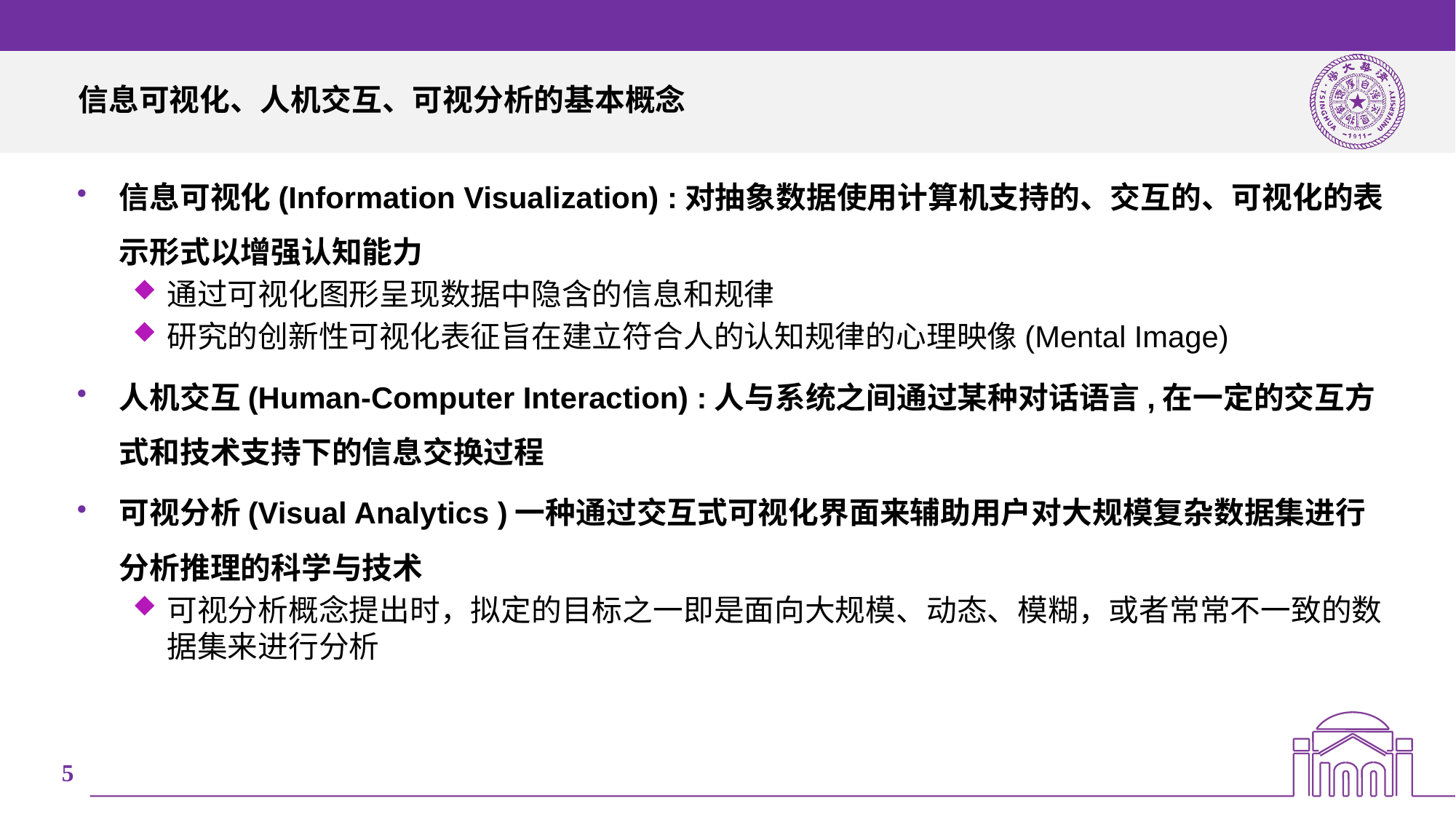

# 信息可视化、人机交互、可视分析的基本概念
信息可视化(Information Visualization) :对抽象数据使用计算机支持的、交互的、可视化的表示形式以增强认知能力
通过可视化图形呈现数据中隐含的信息和规律
研究的创新性可视化表征旨在建立符合人的认知规律的心理映像(Mental Image)
人机交互(Human-Computer Interaction) :人与系统之间通过某种对话语言,在一定的交互方式和技术支持下的信息交换过程
可视分析(Visual Analytics )一种通过交互式可视化界面来辅助用户对大规模复杂数据集进行分析推理的科学与技术
可视分析概念提出时，拟定的目标之一即是面向大规模、动态、模糊，或者常常不一致的数据集来进行分析